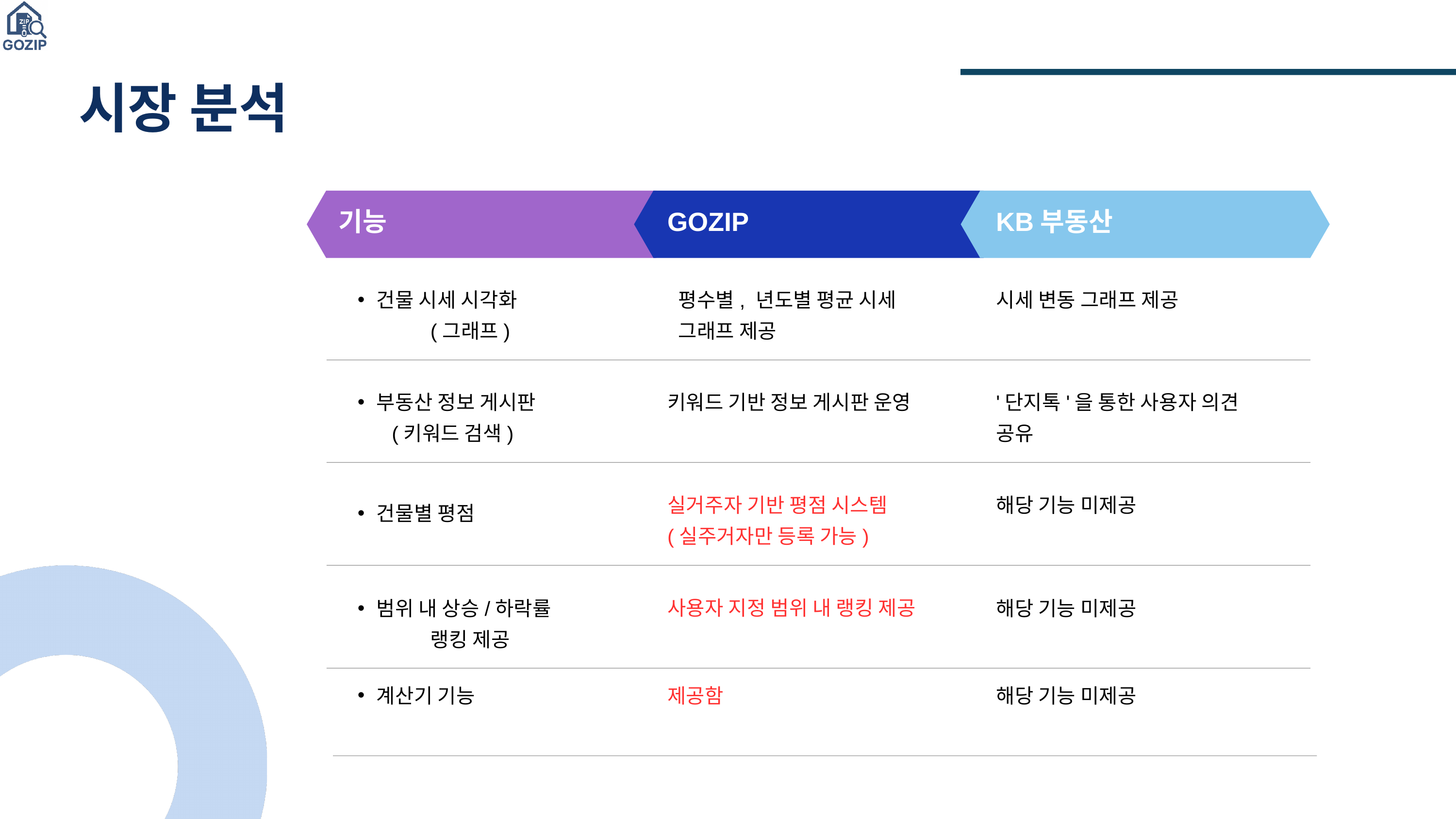

시장 분석

기능
GOZIP
KB부동산
건물 시세 시각화
	(그래프)
평수별, 년도별 평균 시세 그래프 제공
시세 변동 그래프 제공

부동산 정보 게시판
      (키워드 검색)
키워드 기반 정보 게시판 운영
'단지톡'을 통한 사용자 의견 공유

실거주자 기반 평점 시스템
(실주거자만 등록 가능)
해당 기능 미제공
건물별 평점

사용자 지정 범위 내 랭킹 제공
범위 내 상승/하락률
	랭킹 제공
해당 기능 미제공

계산기 기능
제공함
해당 기능 미제공